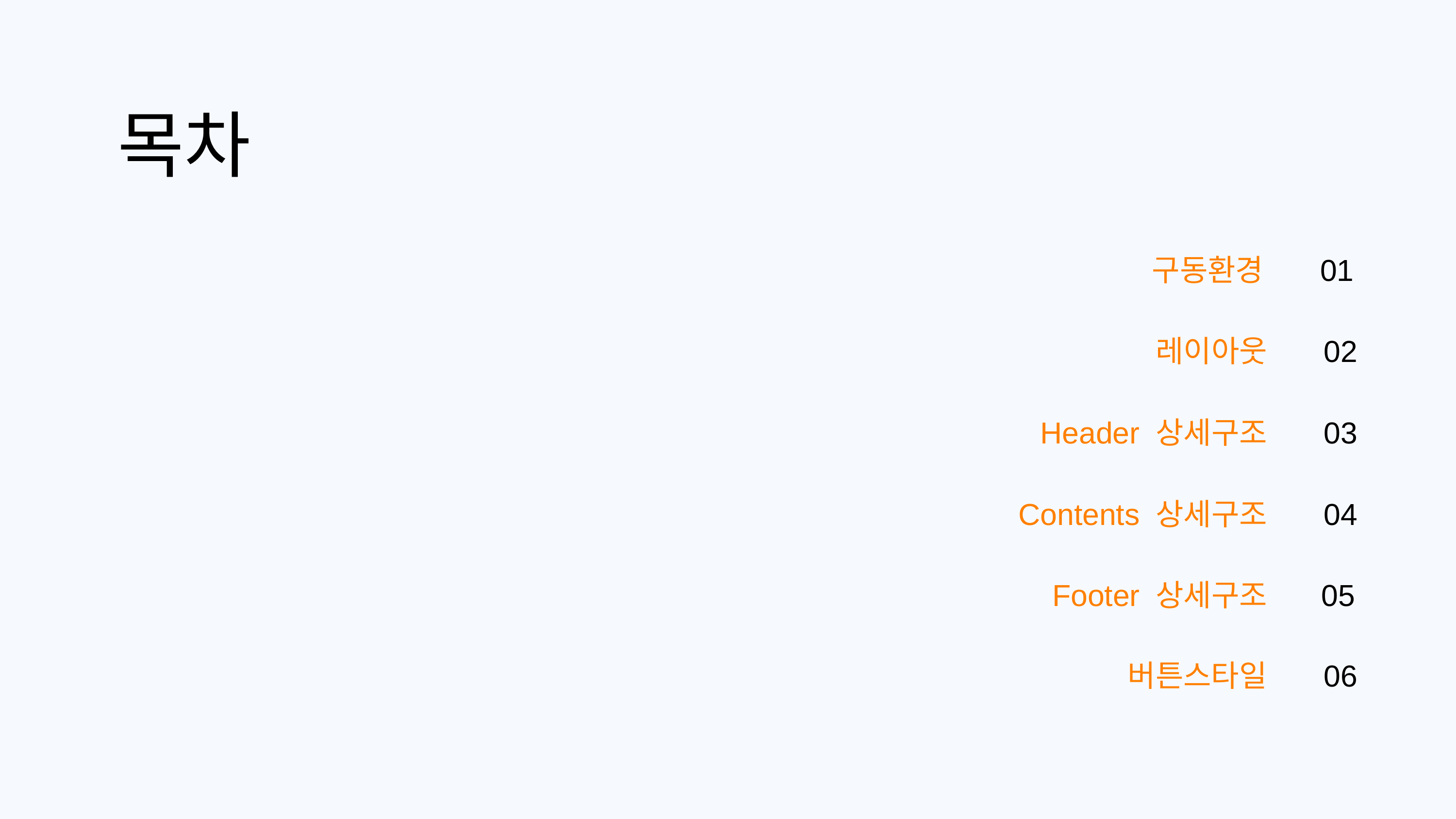

목차
구동환경
01
레이아웃
02
Header 상세구조
03
Contents 상세구조
04
Footer 상세구조
05
버튼스타일
06